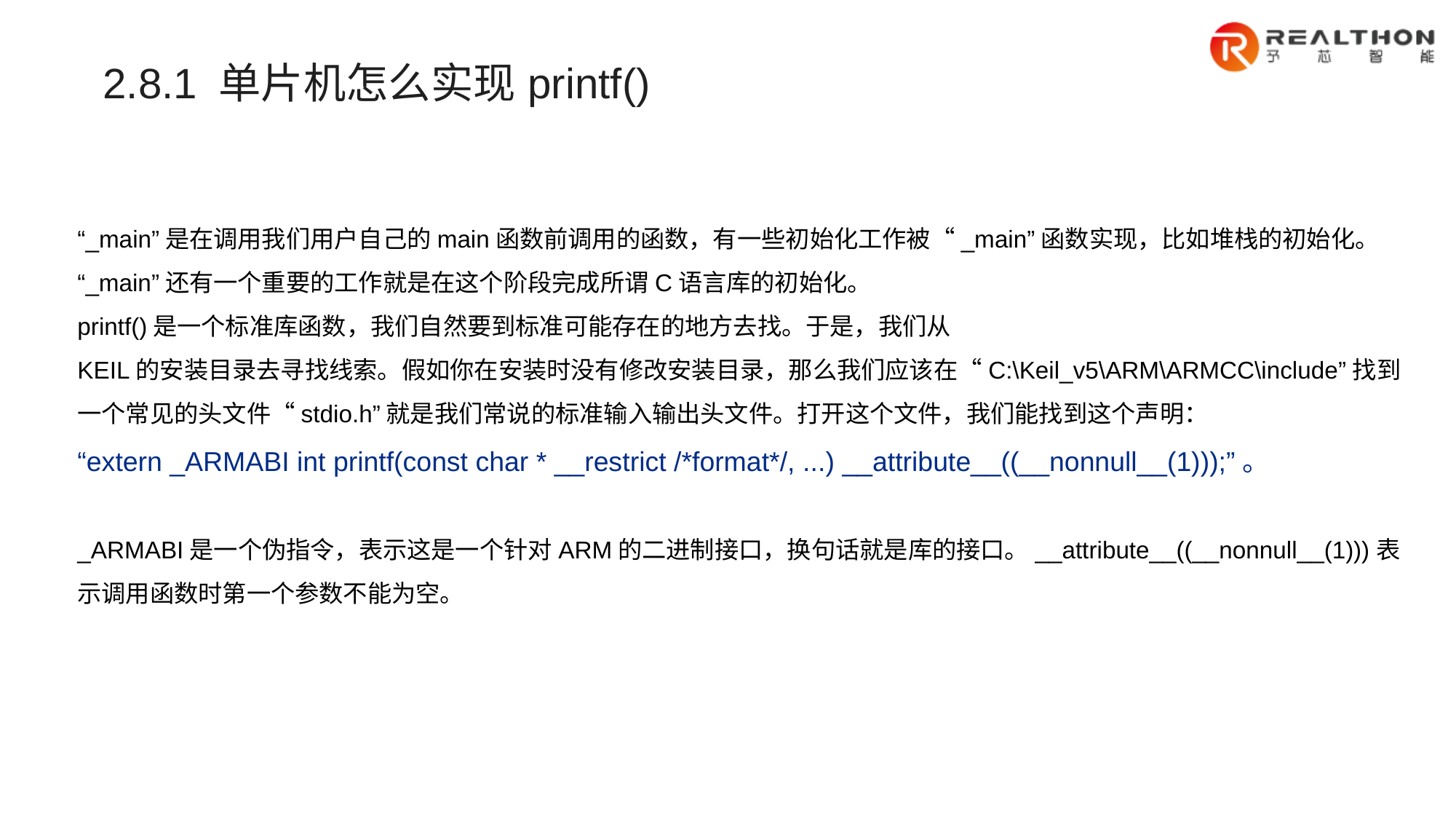

2.8.1 单片机怎么实现printf()
“_main”是在调用我们用户自己的main函数前调用的函数，有一些初始化工作被“_main”函数实现，比如堆栈的初始化。
“_main”还有一个重要的工作就是在这个阶段完成所谓C语言库的初始化。
printf()是一个标准库函数，我们自然要到标准可能存在的地方去找。于是，我们从
KEIL的安装目录去寻找线索。假如你在安装时没有修改安装目录，那么我们应该在“C:\Keil_v5\ARM\ARMCC\include”找到一个常见的头文件“stdio.h”就是我们常说的标准输入输出头文件。打开这个文件，我们能找到这个声明：
“extern _ARMABI int printf(const char * __restrict /*format*/, ...) __attribute__((__nonnull__(1)));”。

_ARMABI是一个伪指令，表示这是一个针对ARM的二进制接口，换句话就是库的接口。__attribute__((__nonnull__(1)))表示调用函数时第一个参数不能为空。